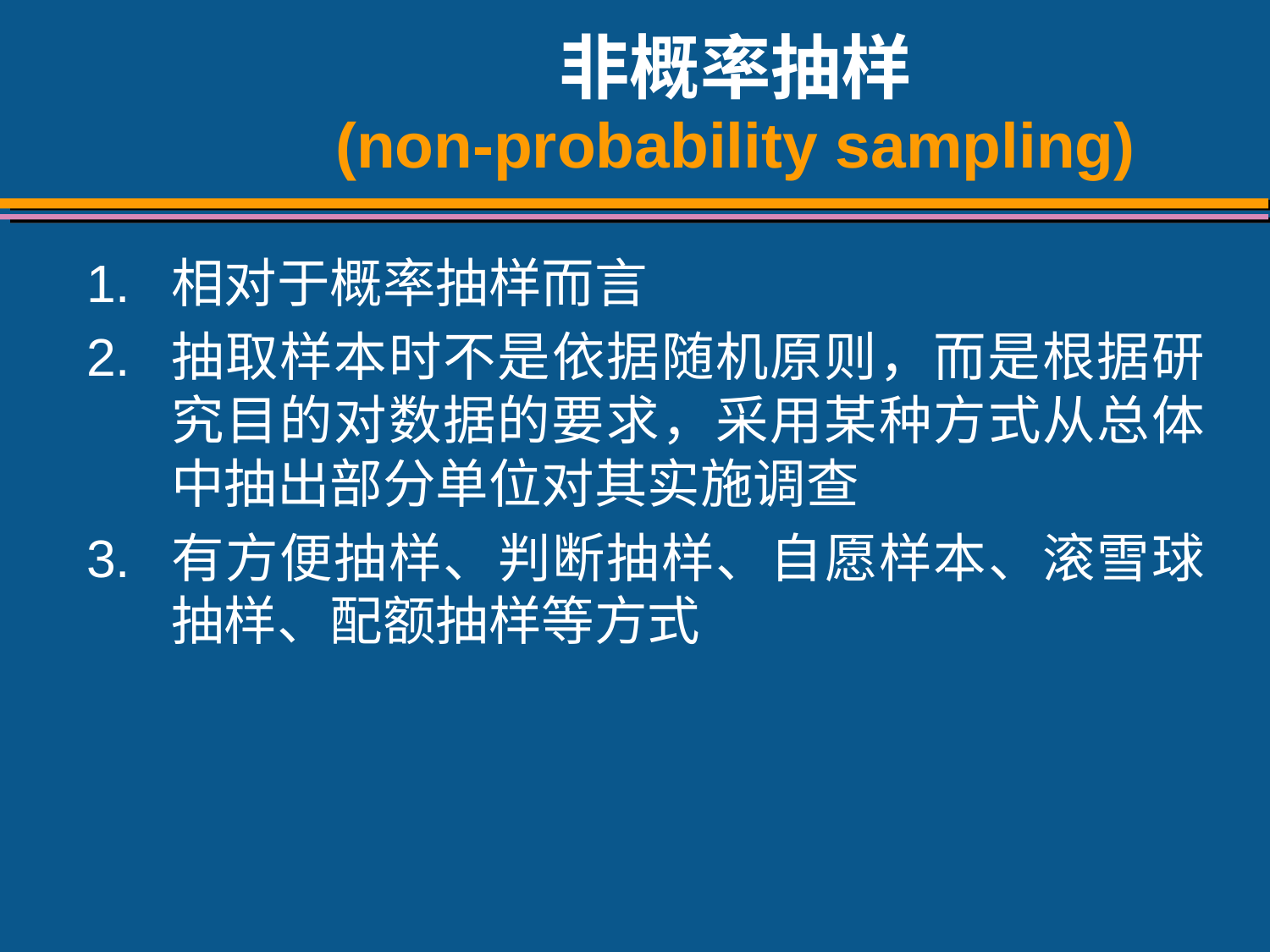

# 非概率抽样 (non-probability sampling)
相对于概率抽样而言
抽取样本时不是依据随机原则，而是根据研究目的对数据的要求，采用某种方式从总体中抽出部分单位对其实施调查
有方便抽样、判断抽样、自愿样本、滚雪球抽样、配额抽样等方式